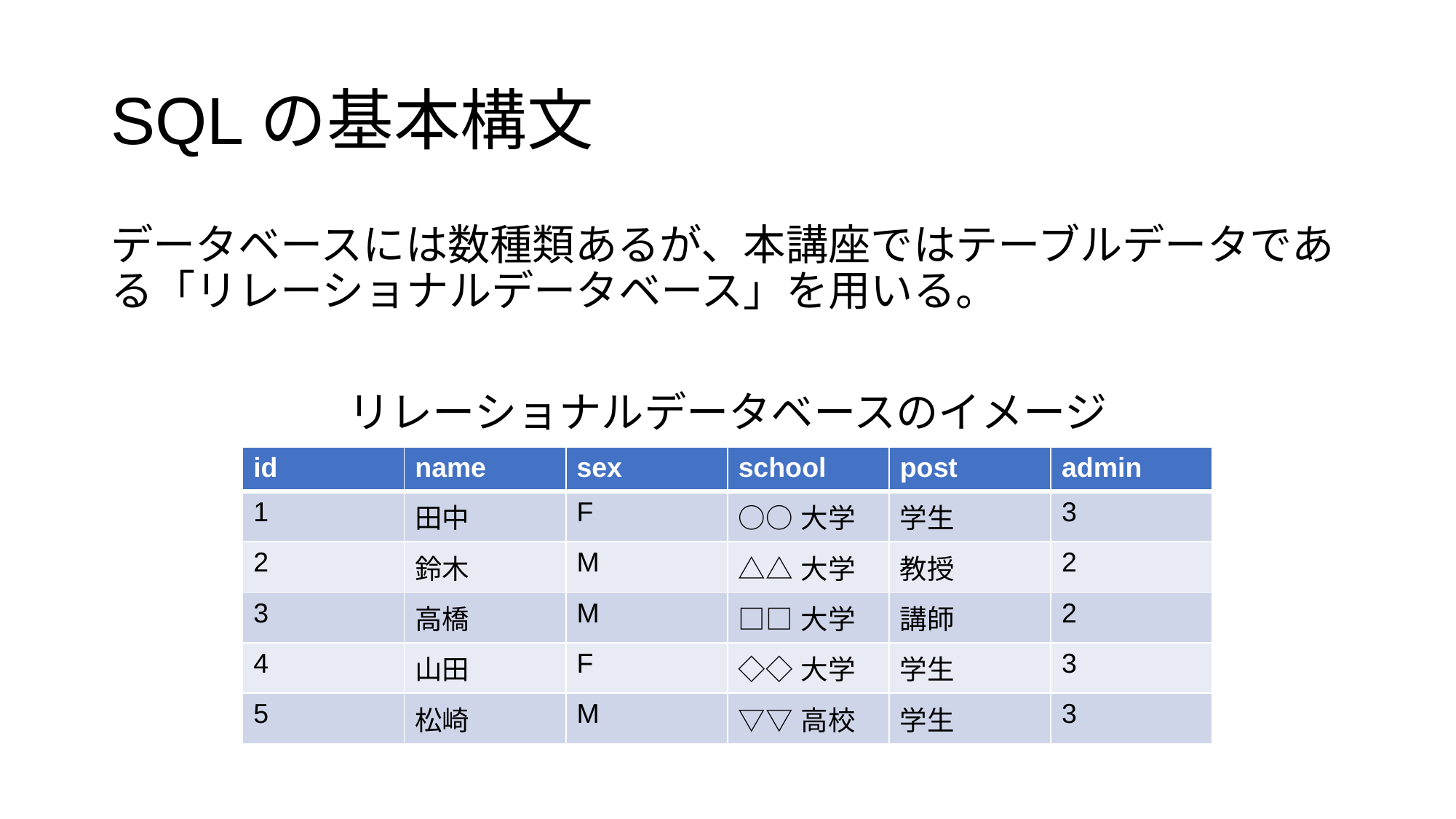

# SQLの基本構文
データベースには数種類あるが、本講座ではテーブルデータである「リレーショナルデータベース」を用いる。

リレーショナルデータベースのイメージ

| id | name | sex | school | post | admin |
| --- | --- | --- | --- | --- | --- |
| 1 | 田中 | F | ○○大学 | 学生 | 3 |
| 2 | 鈴木 | M | △△大学 | 教授 | 2 |
| 3 | 高橋 | M | □□大学 | 講師 | 2 |
| 4 | 山田 | F | ◇◇大学 | 学生 | 3 |
| 5 | 松崎 | M | ▽▽高校 | 学生 | 3 |